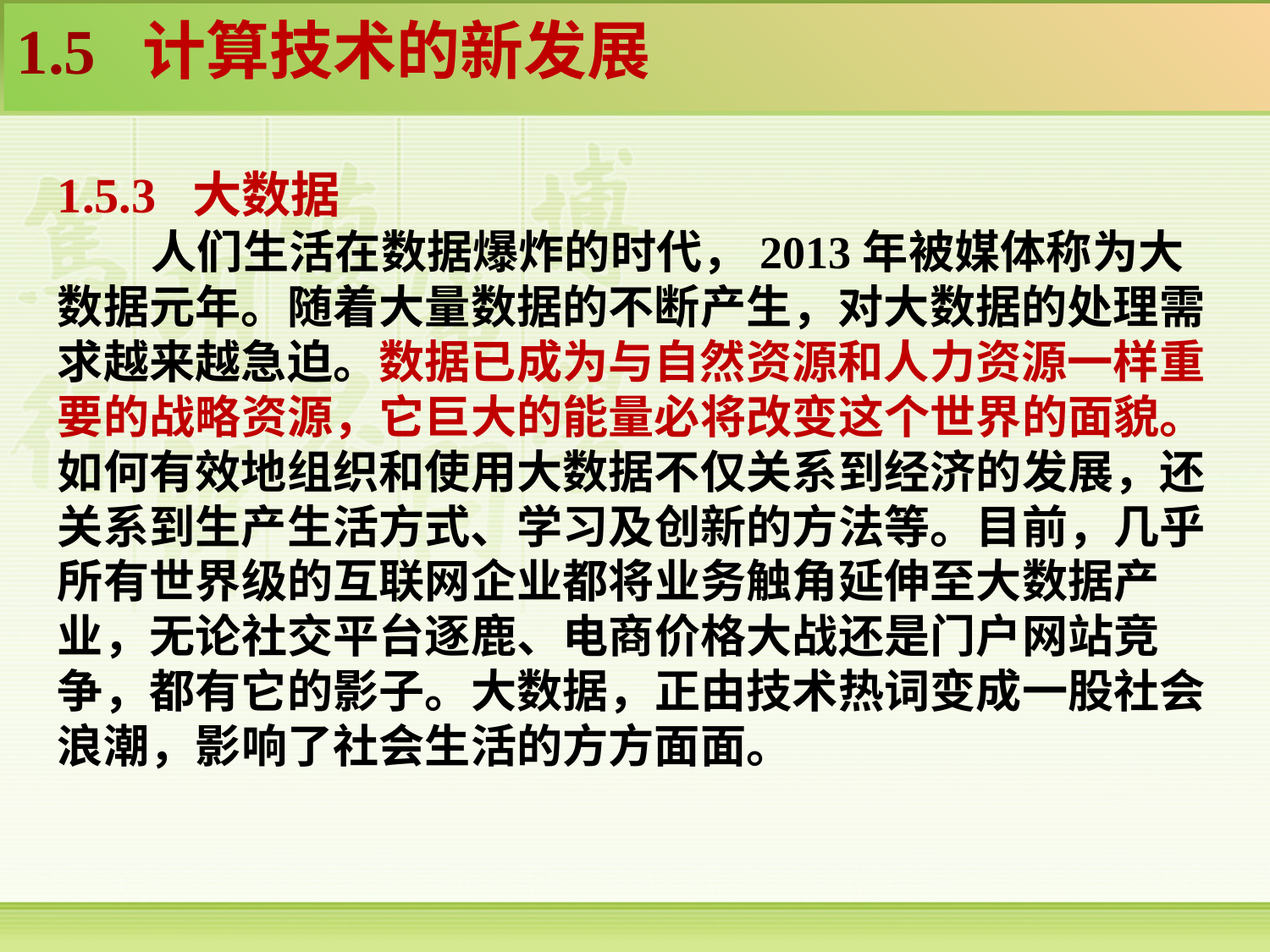

1.5  计算技术的新发展
1.5.3  大数据
        人们生活在数据爆炸的时代，2013年被媒体称为大数据元年。随着大量数据的不断产生，对大数据的处理需求越来越急迫。数据已成为与自然资源和人力资源一样重要的战略资源，它巨大的能量必将改变这个世界的面貌。如何有效地组织和使用大数据不仅关系到经济的发展，还关系到生产生活方式、学习及创新的方法等。目前，几乎所有世界级的互联网企业都将业务触角延伸至大数据产业，无论社交平台逐鹿、电商价格大战还是门户网站竞争，都有它的影子。大数据，正由技术热词变成一股社会浪潮，影响了社会生活的方方面面。

93